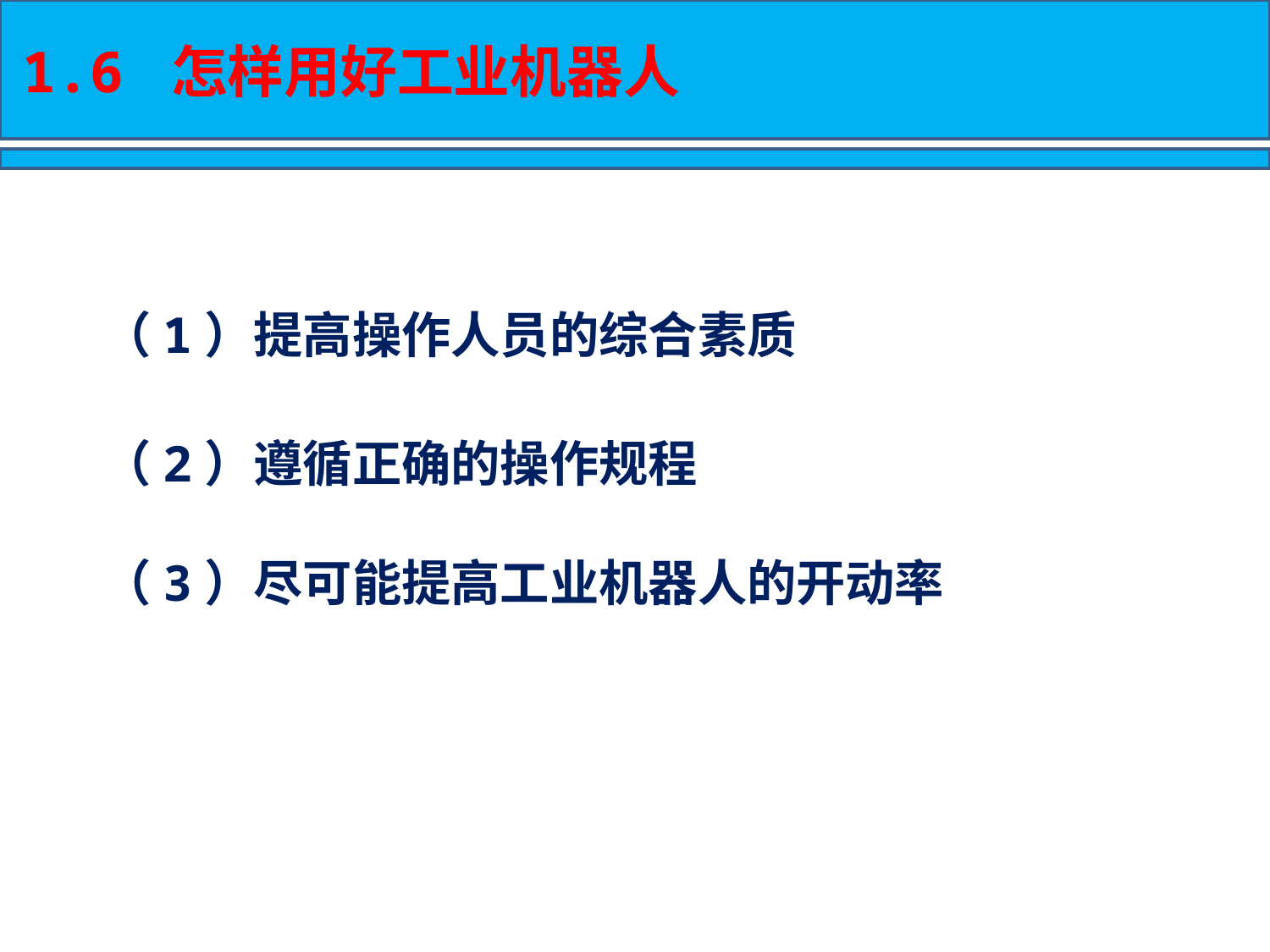

1.6 怎样用好工业机器人

（1）提高操作人员的综合素质
（2）遵循正确的操作规程
（3）尽可能提高工业机器人的开动率